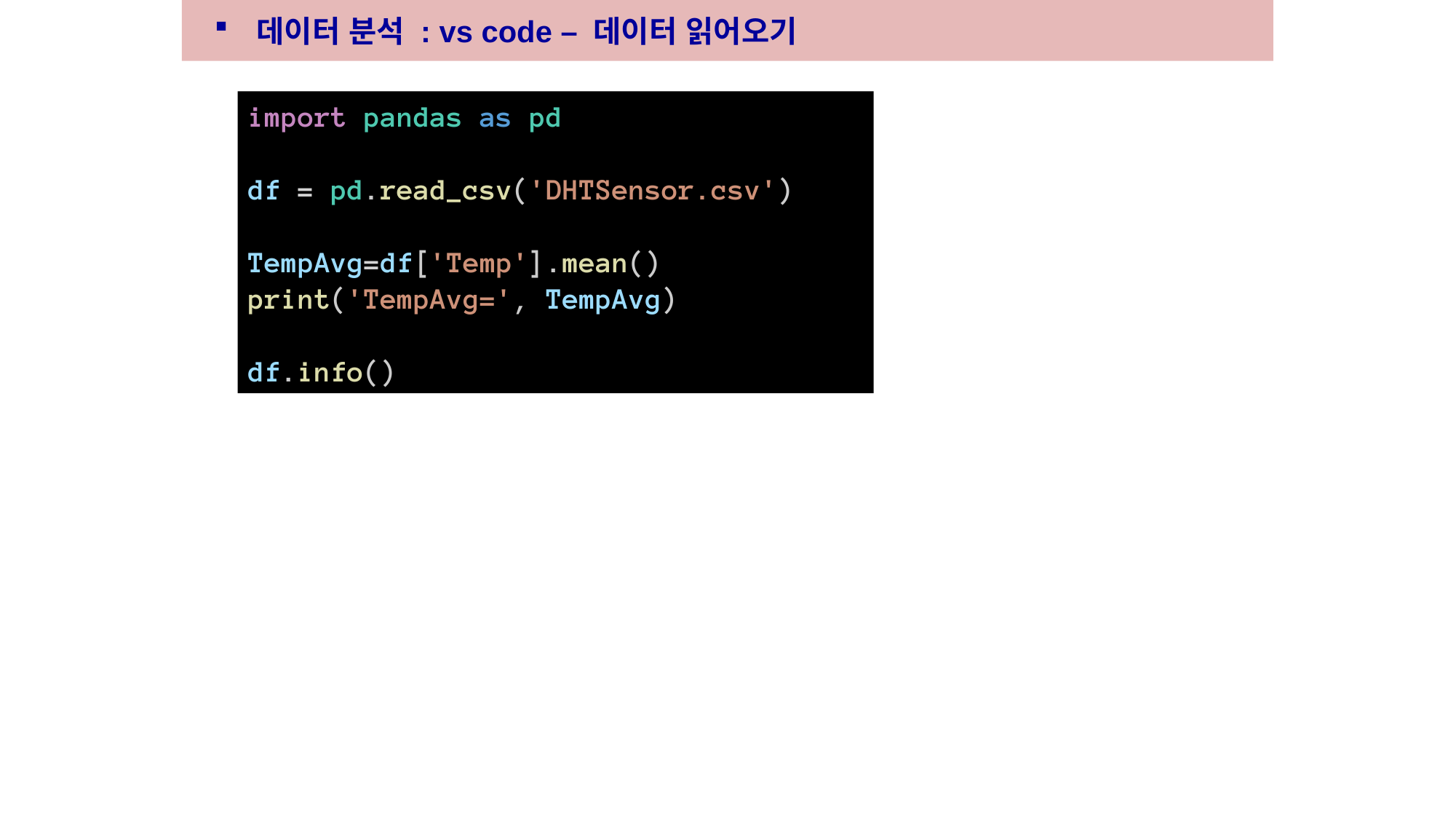

데이터 분석 : vs code – 데이터 읽어오기

import pandas as pd
df = pd.read_csv('DHTSensor.csv')
TempAvg=df['Temp'].mean()
print('TempAvg=', TempAvg)
df.info()